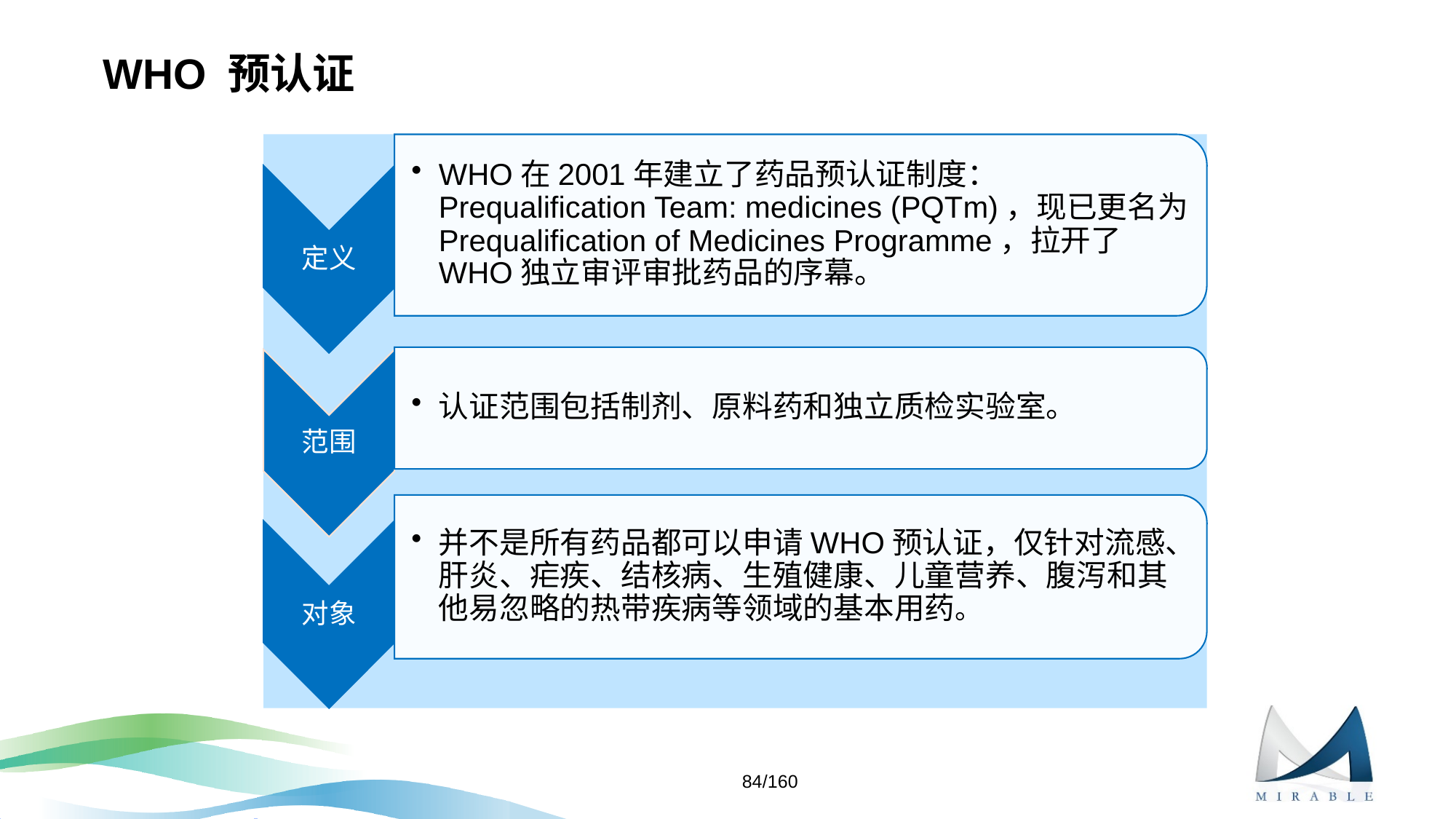

# WHO 预认证
定义
WHO在2001年建立了药品预认证制度：Prequalification Team: medicines (PQTm)，现已更名为Prequalification of Medicines Programme，拉开了WHO独立审评审批药品的序幕。
范围
认证范围包括制剂、原料药和独立质检实验室。
对象
并不是所有药品都可以申请WHO预认证，仅针对流感、肝炎、疟疾、结核病、生殖健康、儿童营养、腹泻和其他易忽略的热带疾病等领域的基本用药。
84/160